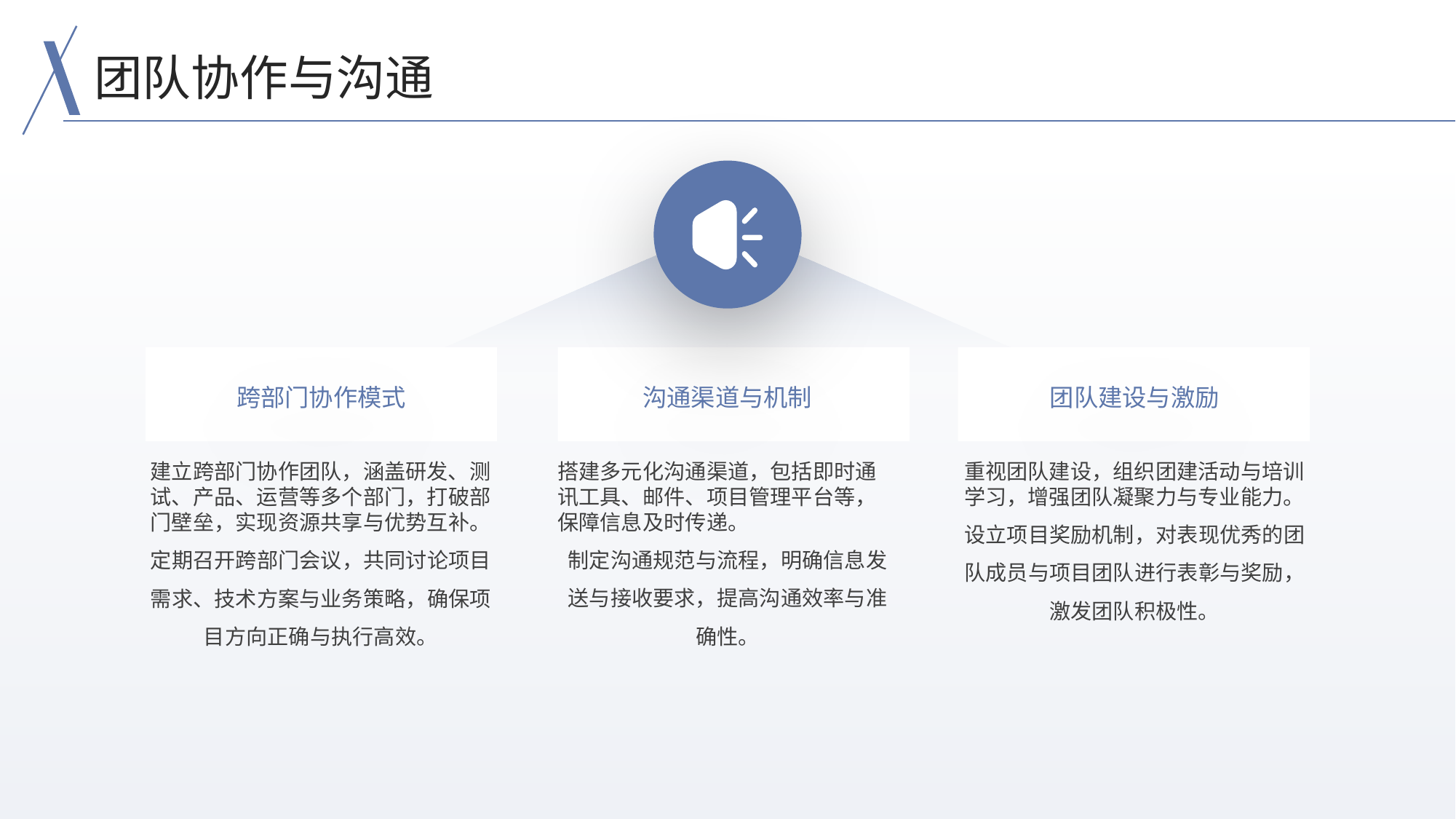

团队协作与沟通

跨部门协作模式
沟通渠道与机制
团队建设与激励
建立跨部门协作团队，涵盖研发、测试、产品、运营等多个部门，打破部门壁垒，实现资源共享与优势互补。
定期召开跨部门会议，共同讨论项目需求、技术方案与业务策略，确保项目方向正确与执行高效。
搭建多元化沟通渠道，包括即时通讯工具、邮件、项目管理平台等，保障信息及时传递。
制定沟通规范与流程，明确信息发送与接收要求，提高沟通效率与准确性。
重视团队建设，组织团建活动与培训学习，增强团队凝聚力与专业能力。
设立项目奖励机制，对表现优秀的团队成员与项目团队进行表彰与奖励，激发团队积极性。